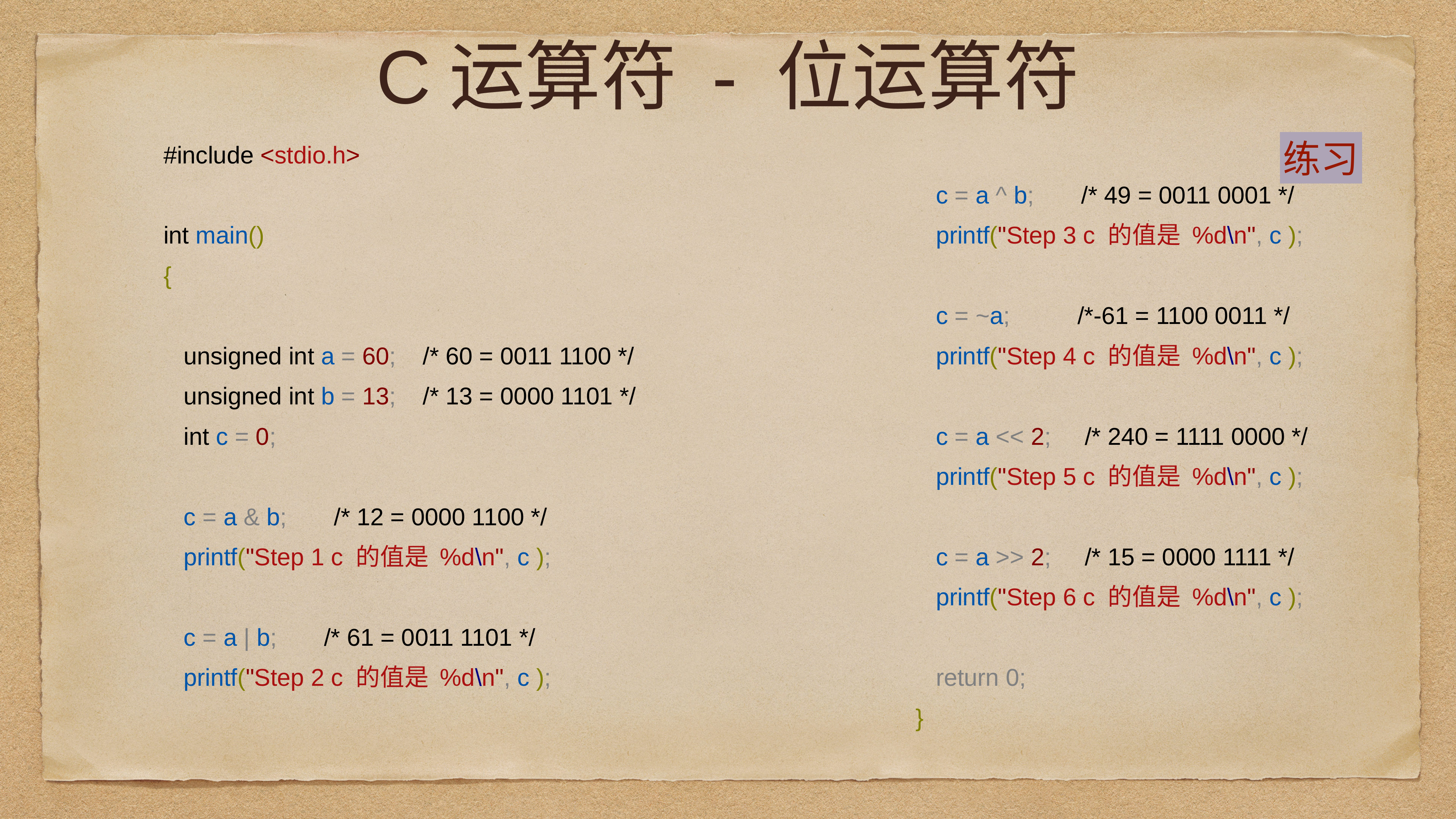

# C运算符 - 位运算符
练习

   c = a ^ b;       /* 49 = 0011 0001 */
   printf("Step 3 c 的值是 %d\n", c );

   c = ~a;          /*-61 = 1100 0011 */
   printf("Step 4 c 的值是 %d\n", c );

   c = a << 2;     /* 240 = 1111 0000 */
   printf("Step 5 c 的值是 %d\n", c );

   c = a >> 2;     /* 15 = 0000 1111 */
   printf("Step 6 c 的值是 %d\n", c );

   return 0;
}
#include <stdio.h>

int main()
{

   unsigned int a = 60;    /* 60 = 0011 1100 */
   unsigned int b = 13;    /* 13 = 0000 1101 */
   int c = 0;

   c = a & b;       /* 12 = 0000 1100 */
   printf("Step 1 c 的值是 %d\n", c );

   c = a | b;       /* 61 = 0011 1101 */
   printf("Step 2 c 的值是 %d\n", c );